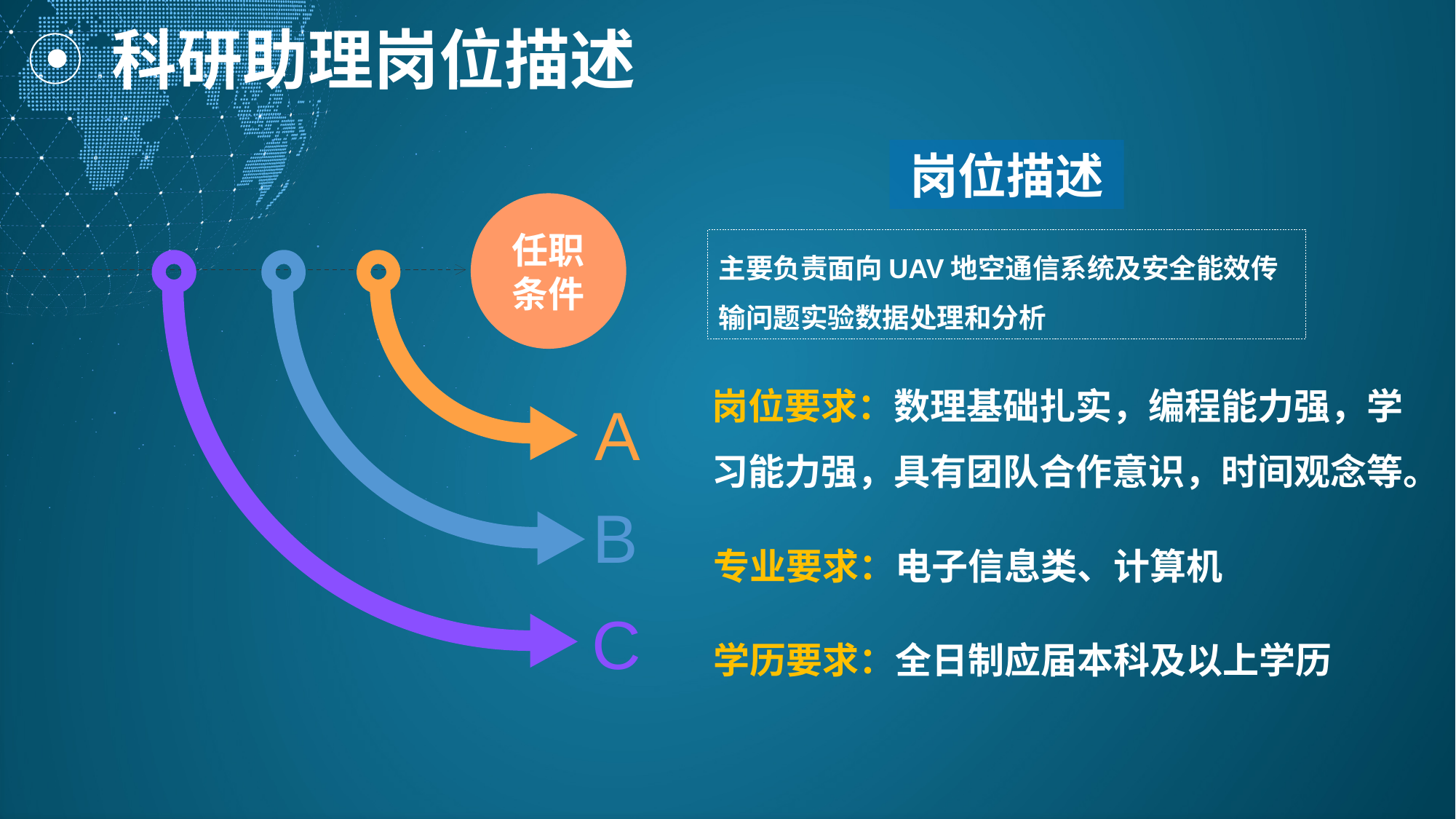

科研助理岗位描述

岗位描述
任职条件
主要负责面向UAV地空通信系统及安全能效传输问题实验数据处理和分析

岗位要求：数理基础扎实，编程能力强，学习能力强，具有团队合作意识，时间观念等。
A

B
专业要求：电子信息类、计算机
C
学历要求：全日制应届本科及以上学历